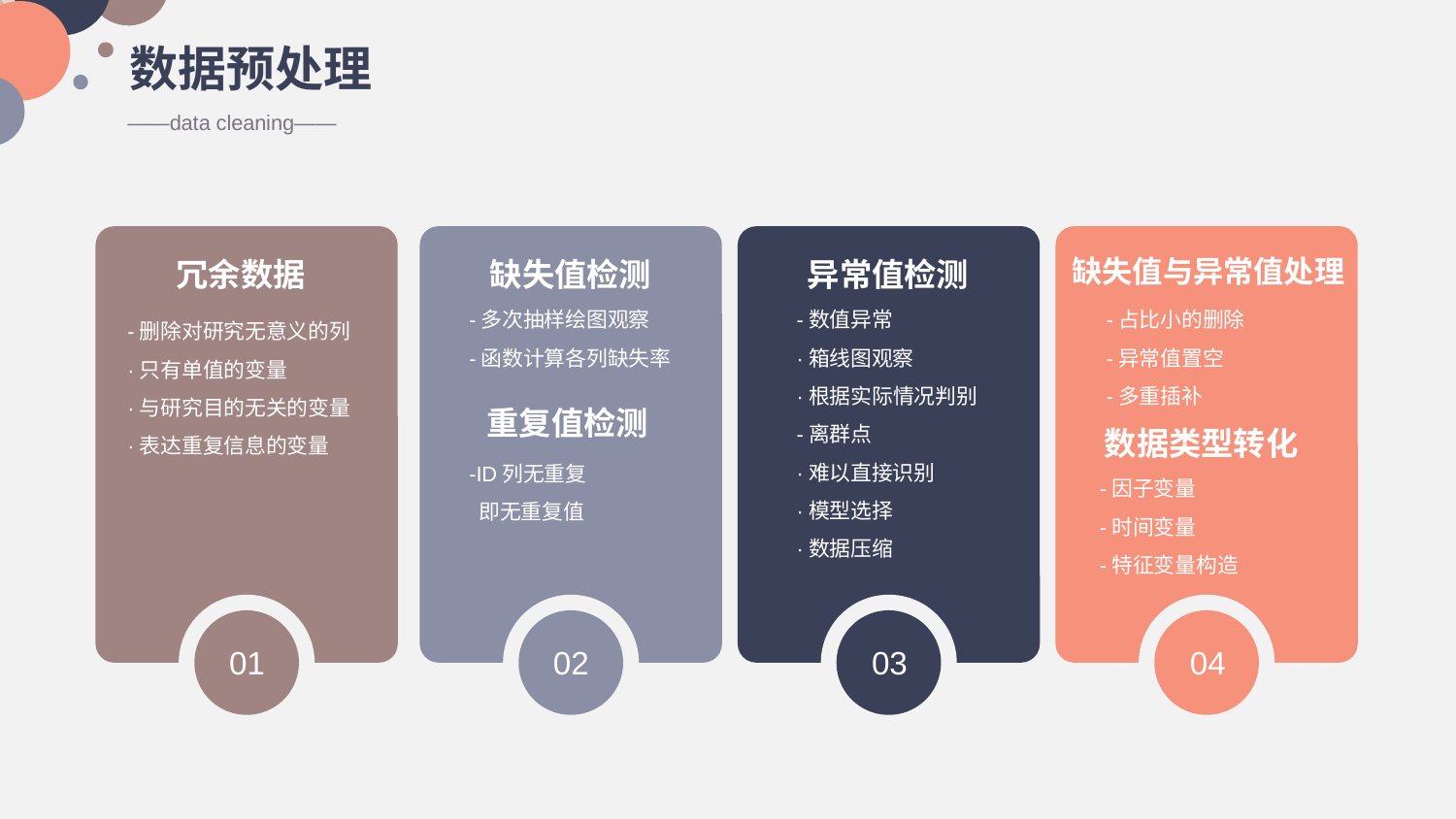

数据预处理
——data cleaning——
缺失值与异常值处理
冗余数据
缺失值检测
-数值异常
·箱线图观察
·根据实际情况判别
-离群点
·难以直接识别
·模型选择
·数据压缩
异常值检测
-多次抽样绘图观察
-函数计算各列缺失率
-占比小的删除
-异常值置空
-多重插补

-删除对研究无意义的列
·只有单值的变量
·与研究目的无关的变量
·表达重复信息的变量

重复值检测
数据类型转化

-ID列无重复
 即无重复值
-因子变量
-时间变量
-特征变量构造

01
02
03
04